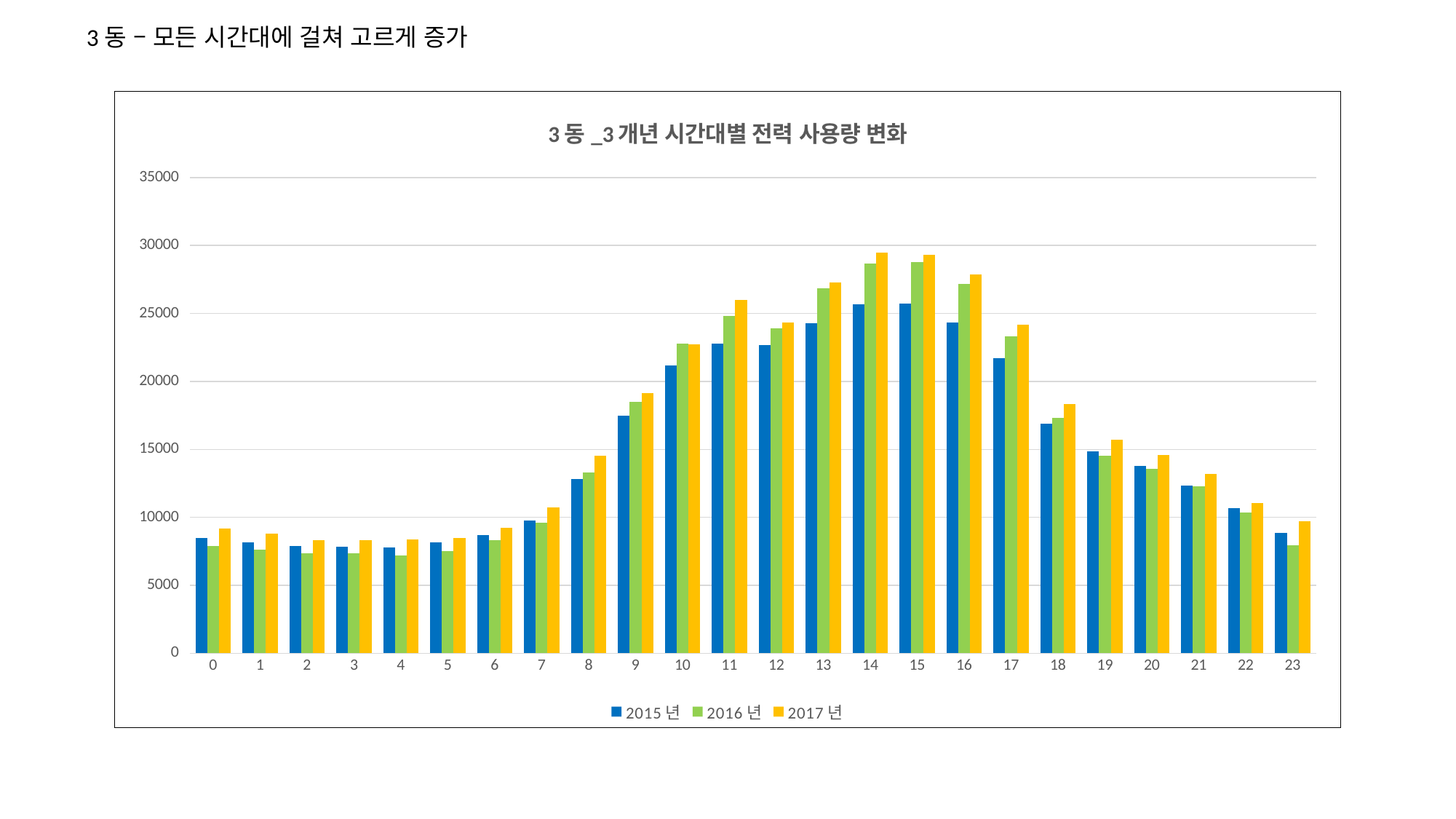

3동 – 모든 시간대에 걸쳐 고르게 증가

### Chart: 3동_3개년 시간대별 전력 사용량 변화

| Category | 2015년 | 2016년 | 2017년 |
|---|---|---|---|
| 0 | 8492.28571429 | 7878.70476190999 | 9176.07194844645 |
| 1 | 8160.35714285 | 7605.58095235 | 8787.75454130354 |
| 2 | 7878.14819704 | 7374.73241017999 | 8322.5811568093 |
| 3 | 7820.26139691999 | 7352.44092573 | 8323.59646860056 |
| 4 | 7768.83944977 | 7209.20351808699 | 8353.55049576005 |
| 5 | 8164.04360224 | 7531.30012874999 | 8460.18905425239 |
| 6 | 8705.87702127 | 8300.53802422 | 9204.63628694463 |
| 7 | 9746.88887988 | 9606.70371299999 | 10750.1206780885 |
| 8 | 12804.64654921 | 13276.04217515 | 14511.4386704186 |
| 9 | 17496.69387909 | 18496.39774928 | 19137.1735948107 |
| 10 | 21167.74754121 | 22788.0067998299 | 22755.100923945 |
| 11 | 22768.1424850999 | 24817.7038074 | 26013.0713758981 |
| 12 | 22700.51026406 | 23921.91917929 | 24321.2759454042 |
| 13 | 24258.51060513 | 26831.9849715399 | 27262.0441078916 |
| 14 | 25661.30527732 | 28679.65858302 | 29483.9407565154 |
| 15 | 25745.37925505 | 28791.42614462 | 29325.1841526577 |
| 16 | 24322.6125707699 | 27157.55416026 | 27863.5960616718 |
| 17 | 21690.8260072799 | 23299.51306514 | 24177.3188102869 |
| 18 | 16894.8721491399 | 17302.5107813099 | 18314.1154468869 |
| 19 | 14863.18576008 | 14527.94486557 | 15684.3769354121 |
| 20 | 13759.375 | 13596.2039786099 | 14607.9861540393 |
| 21 | 12323.57142857 | 12261.97362637 | 13214.0521538782 |
| 22 | 10656.42857143 | 10377.12344321 | 11047.8126817555 |
| 23 | 8860.92857142 | 7938.32234433 | 9711.23980146022 |